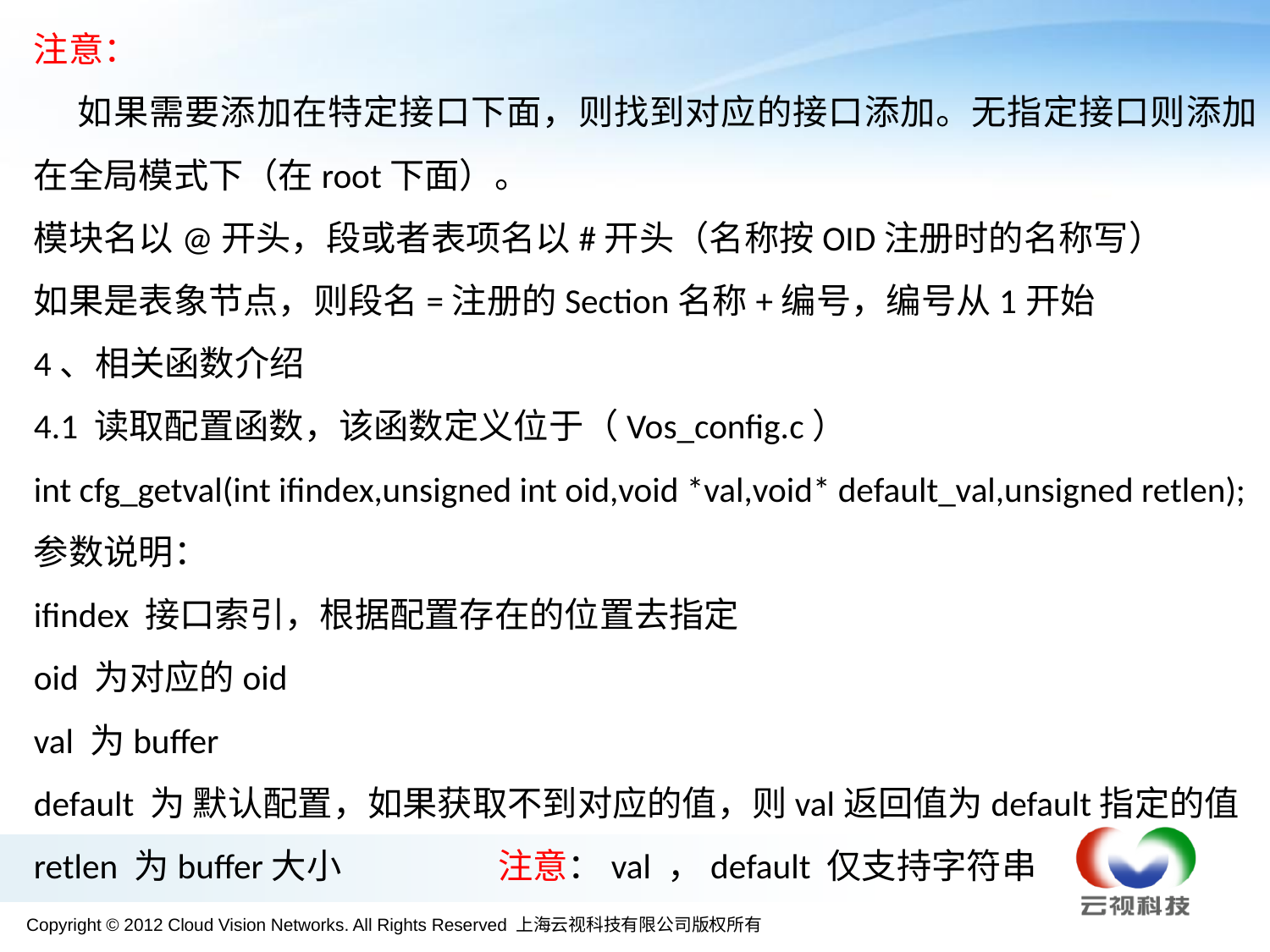

注意：
    如果需要添加在特定接口下面，则找到对应的接口添加。无指定接口则添加在全局模式下（在root下面）。
模块名以@开头，段或者表项名以#开头（名称按OID注册时的名称写）
如果是表象节点，则段名=注册的Section名称+编号，编号从1开始
4、相关函数介绍
4.1 读取配置函数，该函数定义位于（Vos_config.c）
int cfg_getval(int ifindex,unsigned int oid,void *val,void* default_val,unsigned retlen);
参数说明：
ifindex 接口索引，根据配置存在的位置去指定
oid 为对应的oid
val 为buffer
default 为 默认配置，如果获取不到对应的值，则val返回值为default指定的值
retlen 为buffer大小                    注意：val ，default 仅支持字符串